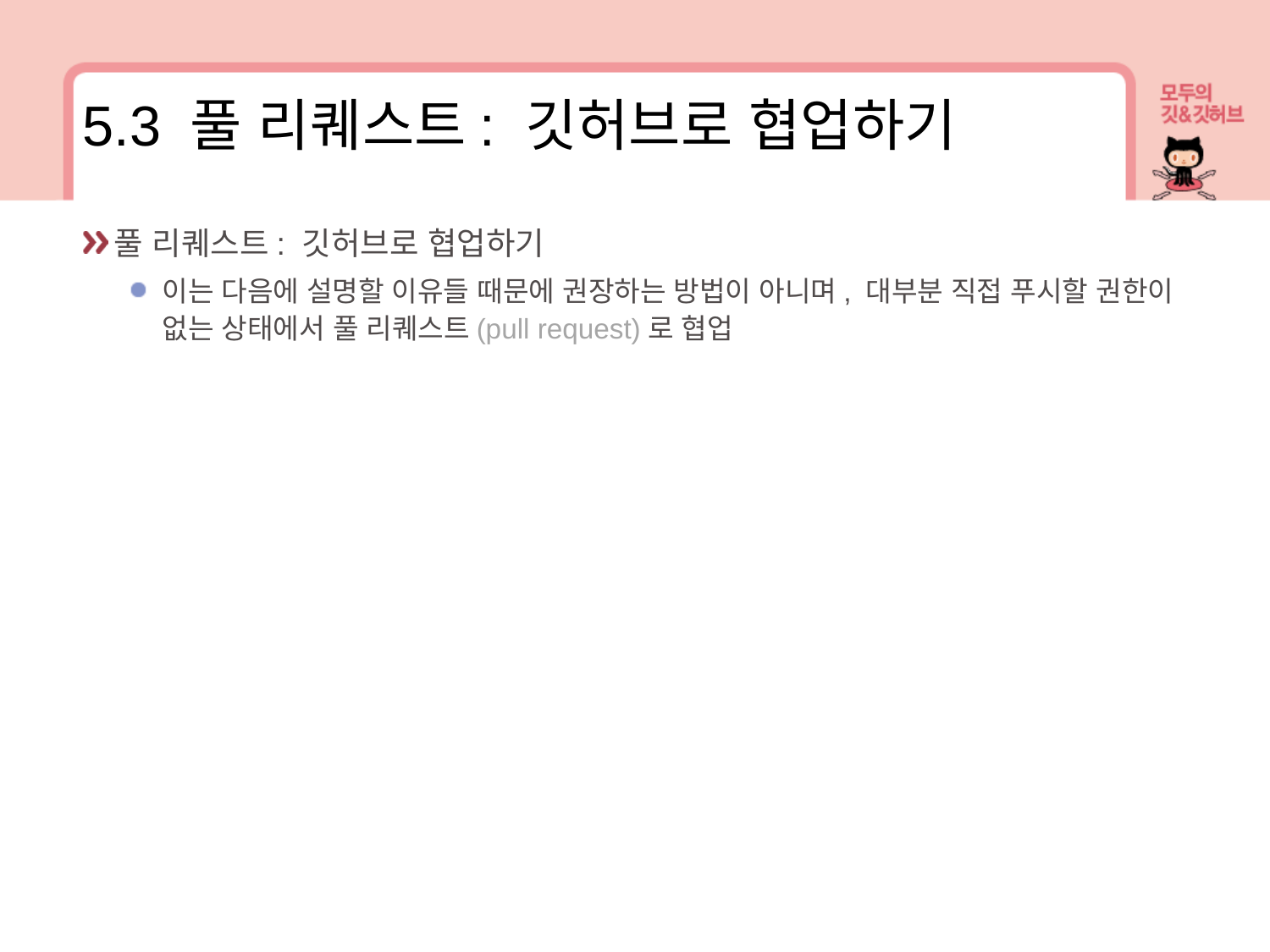

5.3 풀 리퀘스트: 깃허브로 협업하기
풀 리퀘스트: 깃허브로 협업하기
이는 다음에 설명할 이유들 때문에 권장하는 방법이 아니며, 대부분 직접 푸시할 권한이 없는 상태에서 풀 리퀘스트(pull request)로 협업